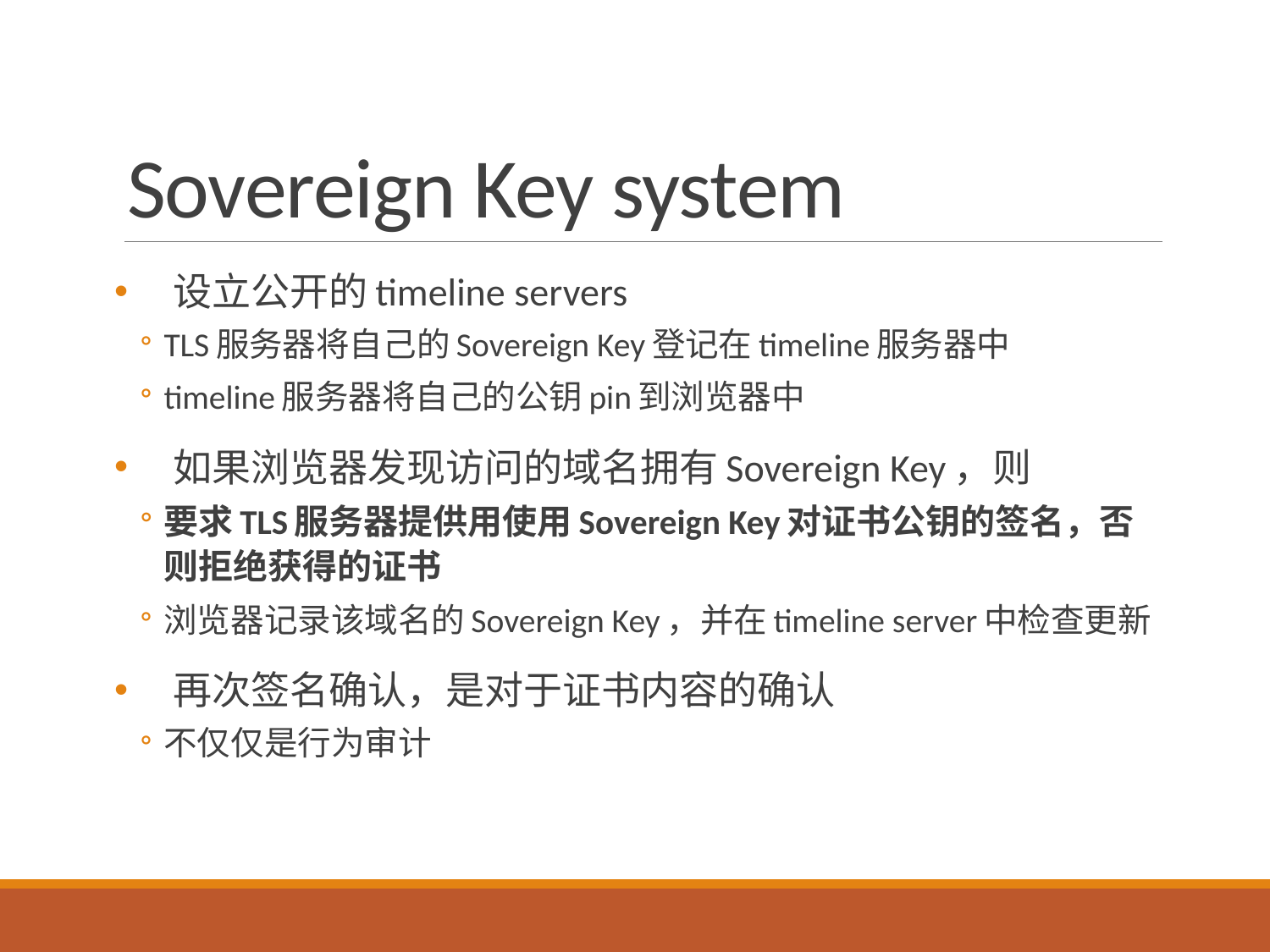

# Sovereign Key system
设立公开的timeline servers
TLS服务器将自己的Sovereign Key登记在timeline服务器中
timeline服务器将自己的公钥pin到浏览器中
如果浏览器发现访问的域名拥有Sovereign Key，则
要求TLS服务器提供用使用Sovereign Key对证书公钥的签名，否则拒绝获得的证书
浏览器记录该域名的Sovereign Key，并在timeline server中检查更新
再次签名确认，是对于证书内容的确认
不仅仅是行为审计